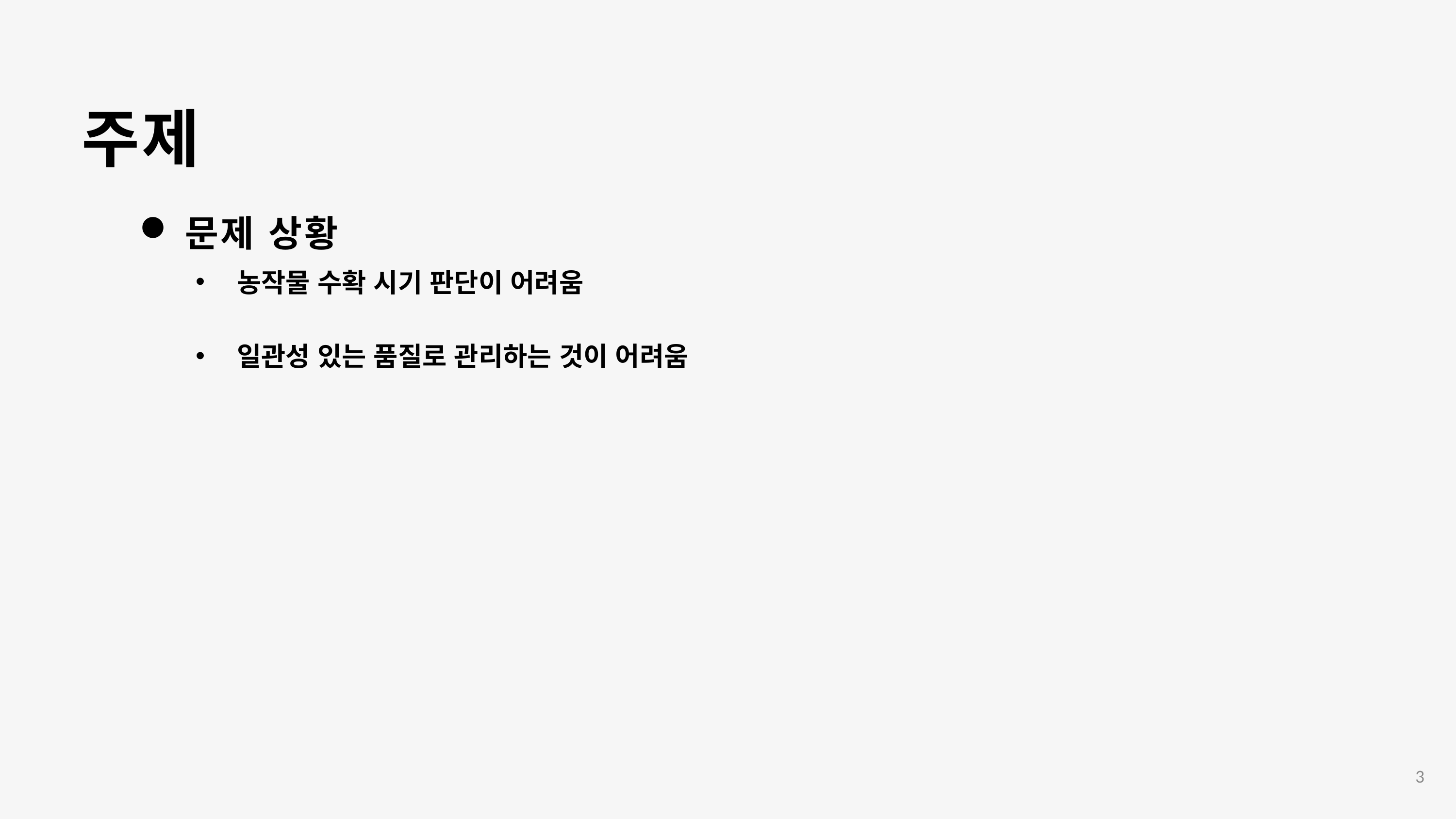

주제
문제 상황
농작물 수확 시기 판단이 어려움

일관성 있는 품질로 관리하는 것이 어려움
3